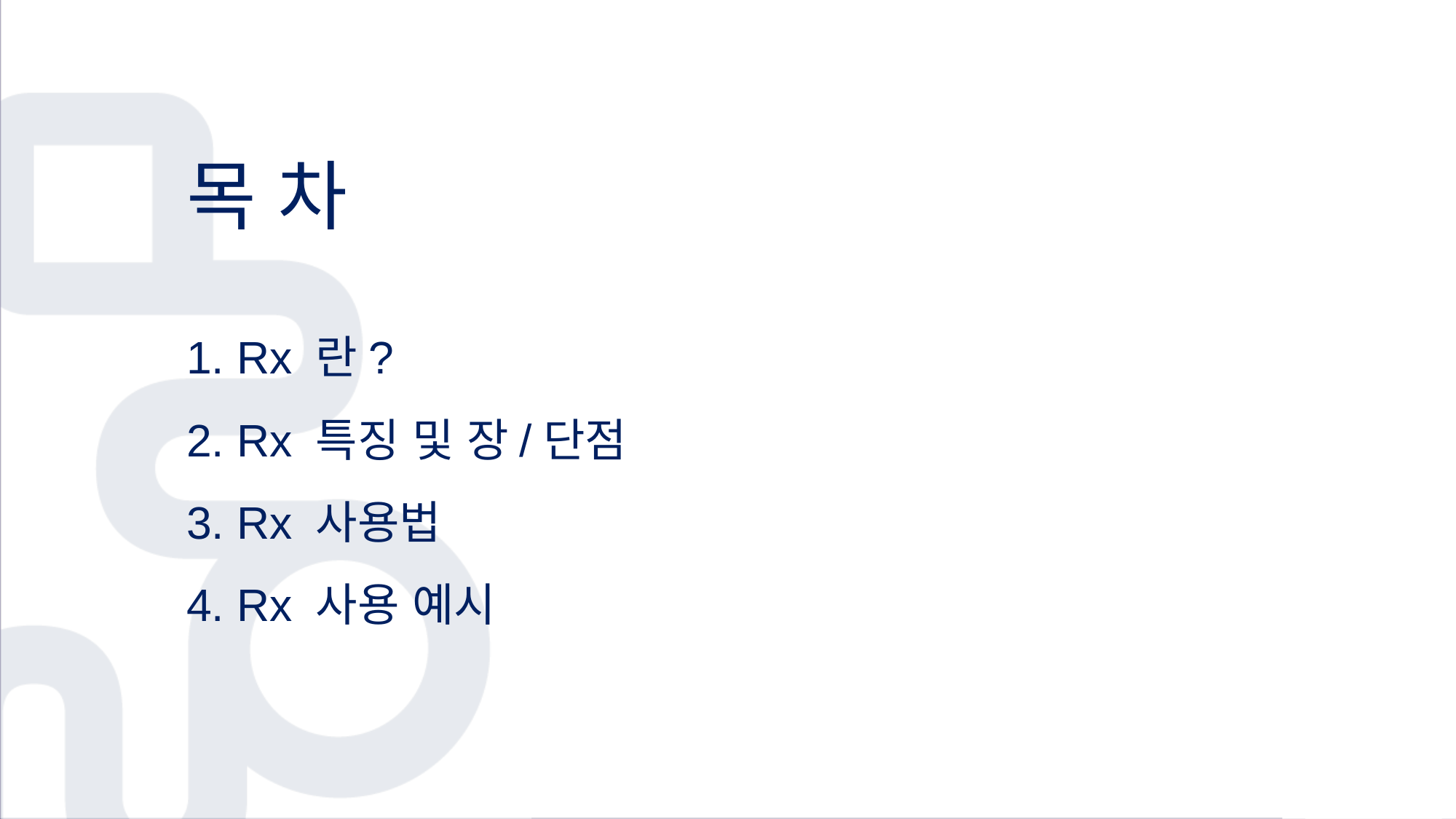

목 차
1. Rx 란?
2. Rx 특징 및 장/단점
3. Rx 사용법
4. Rx 사용 예시